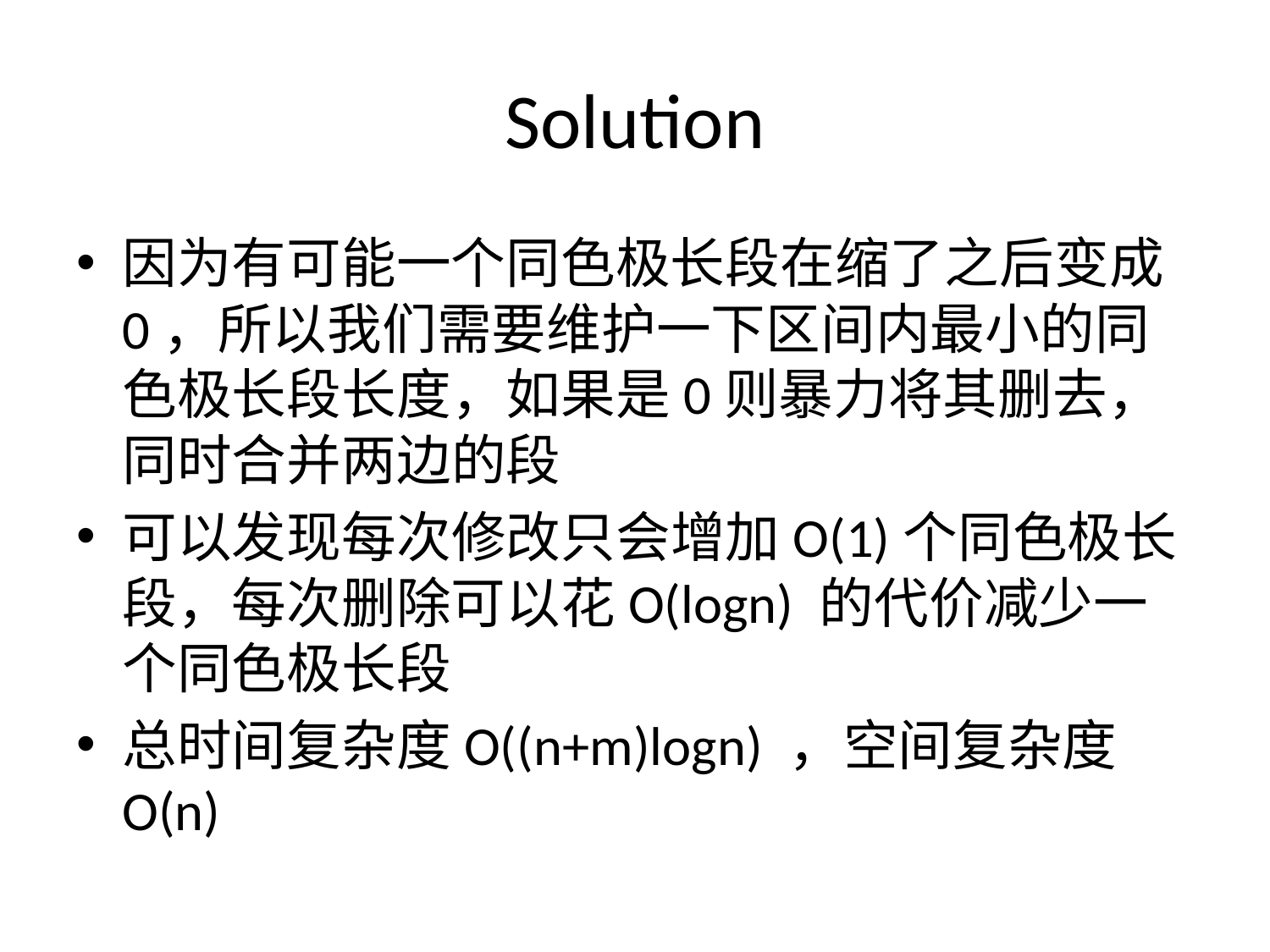

# Solution
因为有可能一个同色极长段在缩了之后变成0，所以我们需要维护一下区间内最小的同色极长段长度，如果是0则暴力将其删去，同时合并两边的段
可以发现每次修改只会增加O(1)个同色极长段，每次删除可以花O(logn) 的代价减少一个同色极长段
总时间复杂度O((n+m)logn) ，空间复杂度O(n)